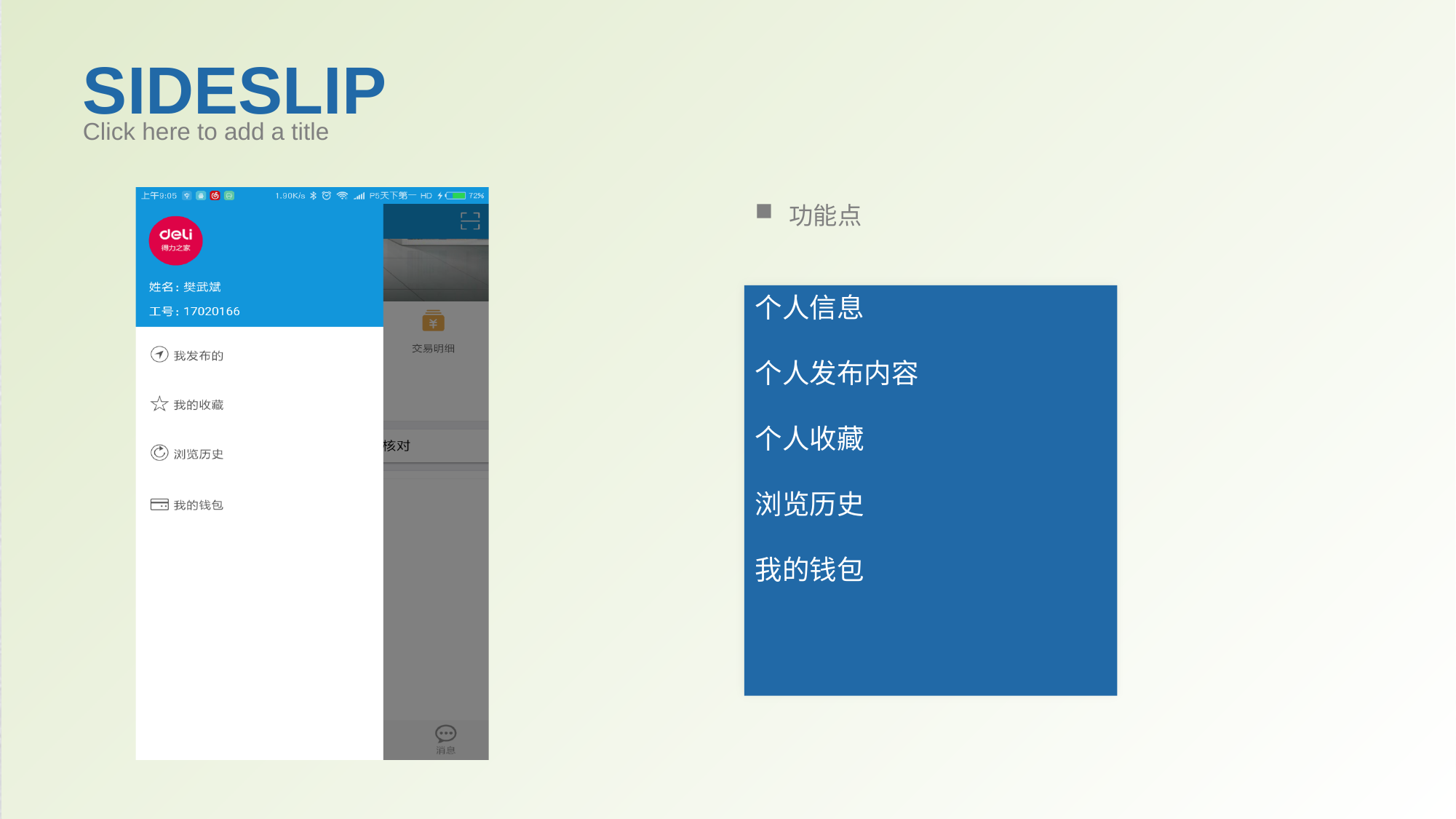

SIDESLIP
Click here to add a title
功能点

个人信息

个人发布内容

个人收藏

浏览历史

我的钱包